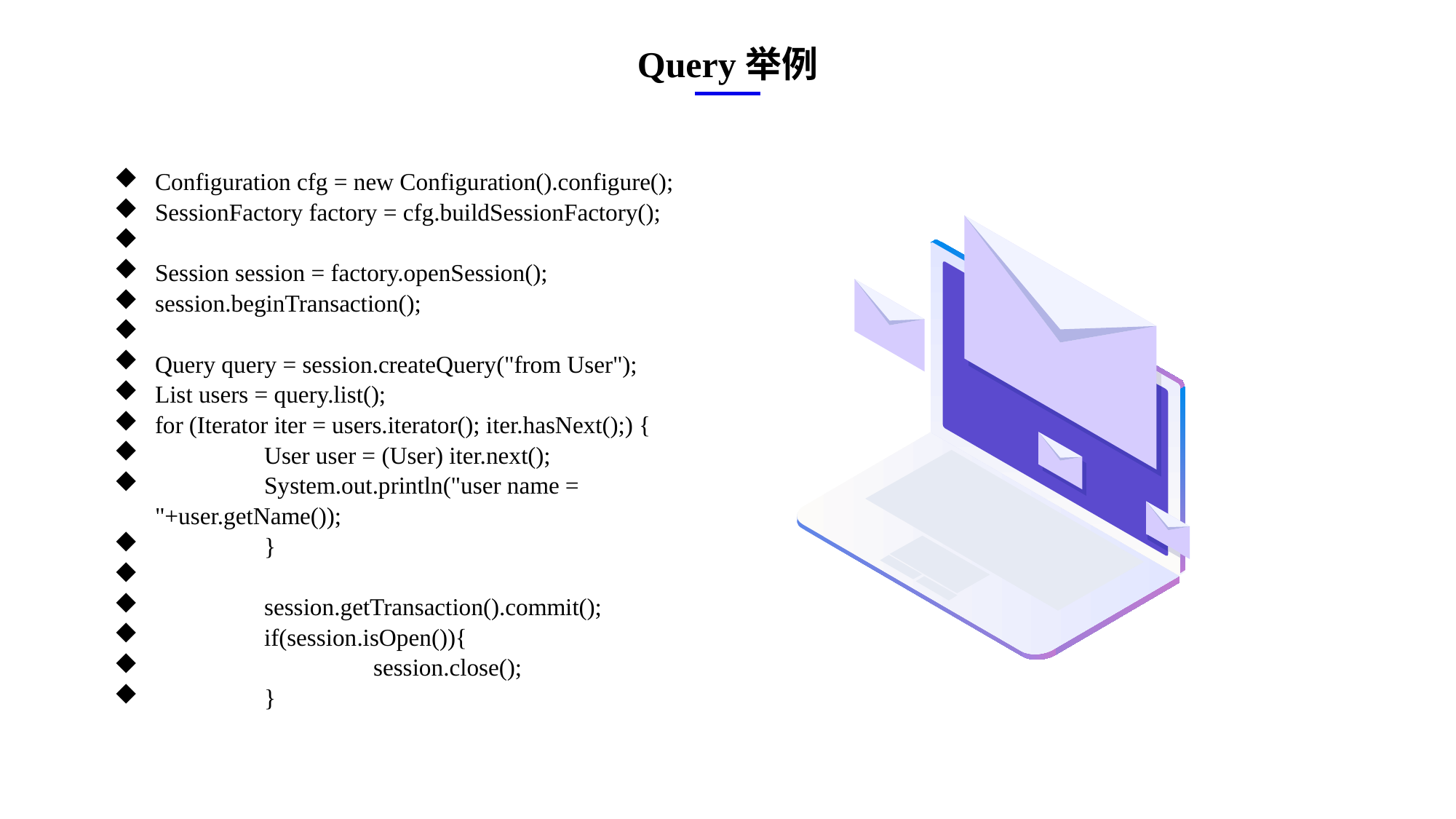

Query举例
Configuration cfg = new Configuration().configure();
SessionFactory factory = cfg.buildSessionFactory();

Session session = factory.openSession();
session.beginTransaction();

Query query = session.createQuery("from User");
List users = query.list();
for (Iterator iter = users.iterator(); iter.hasNext();) {
	User user = (User) iter.next();
	System.out.println("user name = "+user.getName());
	}

	session.getTransaction().commit();
	if(session.isOpen()){
		session.close();
	}
e7d195523061f1c0ae0eb3eed39d2bcef4622b2499a05fe6567B54A876BEB457BD1EB8EBE9915191D1FA2E860D28D251AB291D9CBBDD28D4BD16020FD75D8281481517FC21E86E4C931520AFA1087E92E357E3DB373CA326F6F926B1A67F681E99E875FFD293B2C32B3919AE4D43F9436862A7DD54F9346DF3662D8AB7319030EF75D53FF682DE13